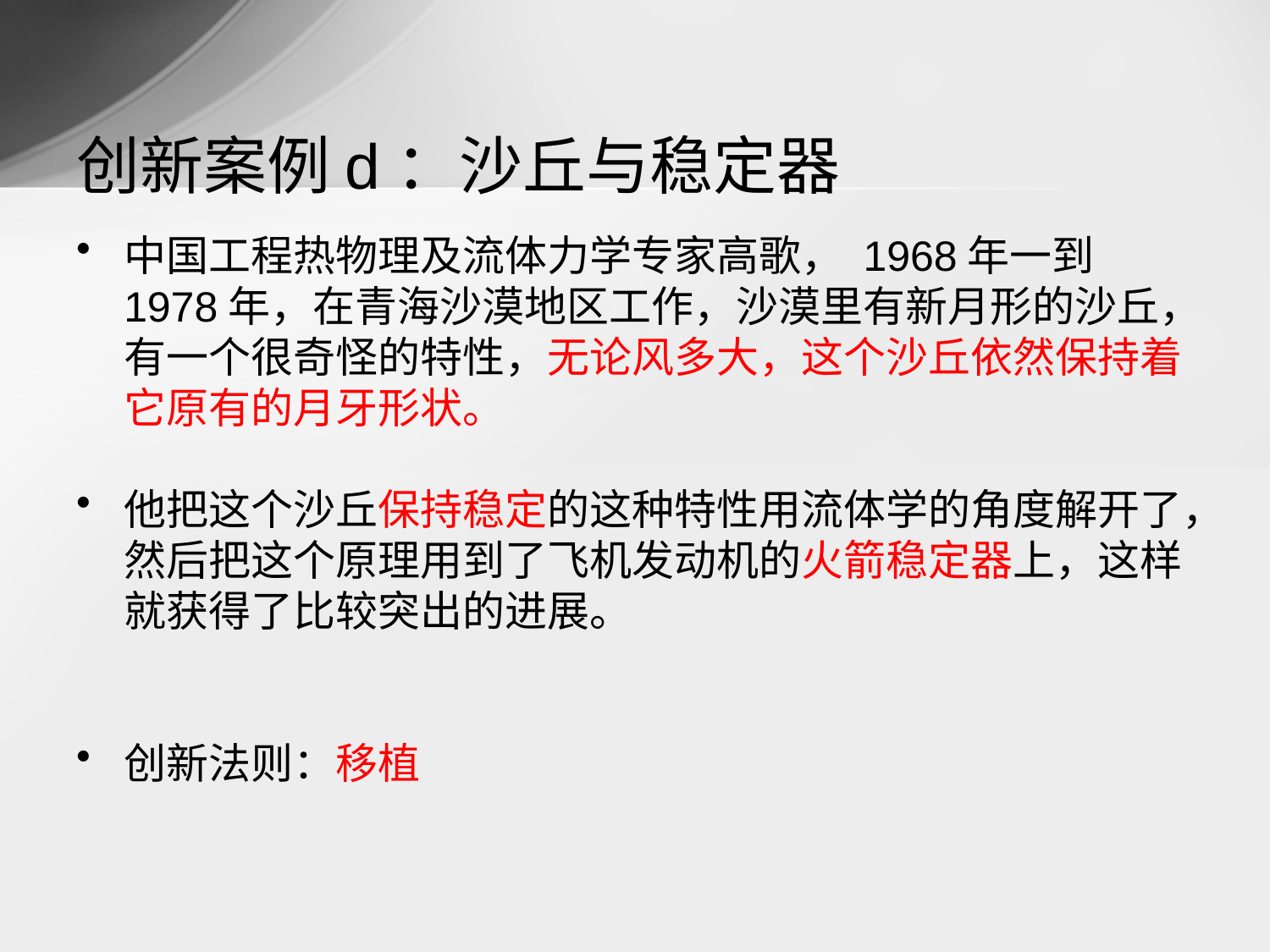

# 创新案例d：沙丘与稳定器
中国工程热物理及流体力学专家高歌， 1968年一到1978年，在青海沙漠地区工作，沙漠里有新月形的沙丘，有一个很奇怪的特性，无论风多大，这个沙丘依然保持着它原有的月牙形状。

他把这个沙丘保持稳定的这种特性用流体学的角度解开了，然后把这个原理用到了飞机发动机的火箭稳定器上，这样就获得了比较突出的进展。

创新法则：移植